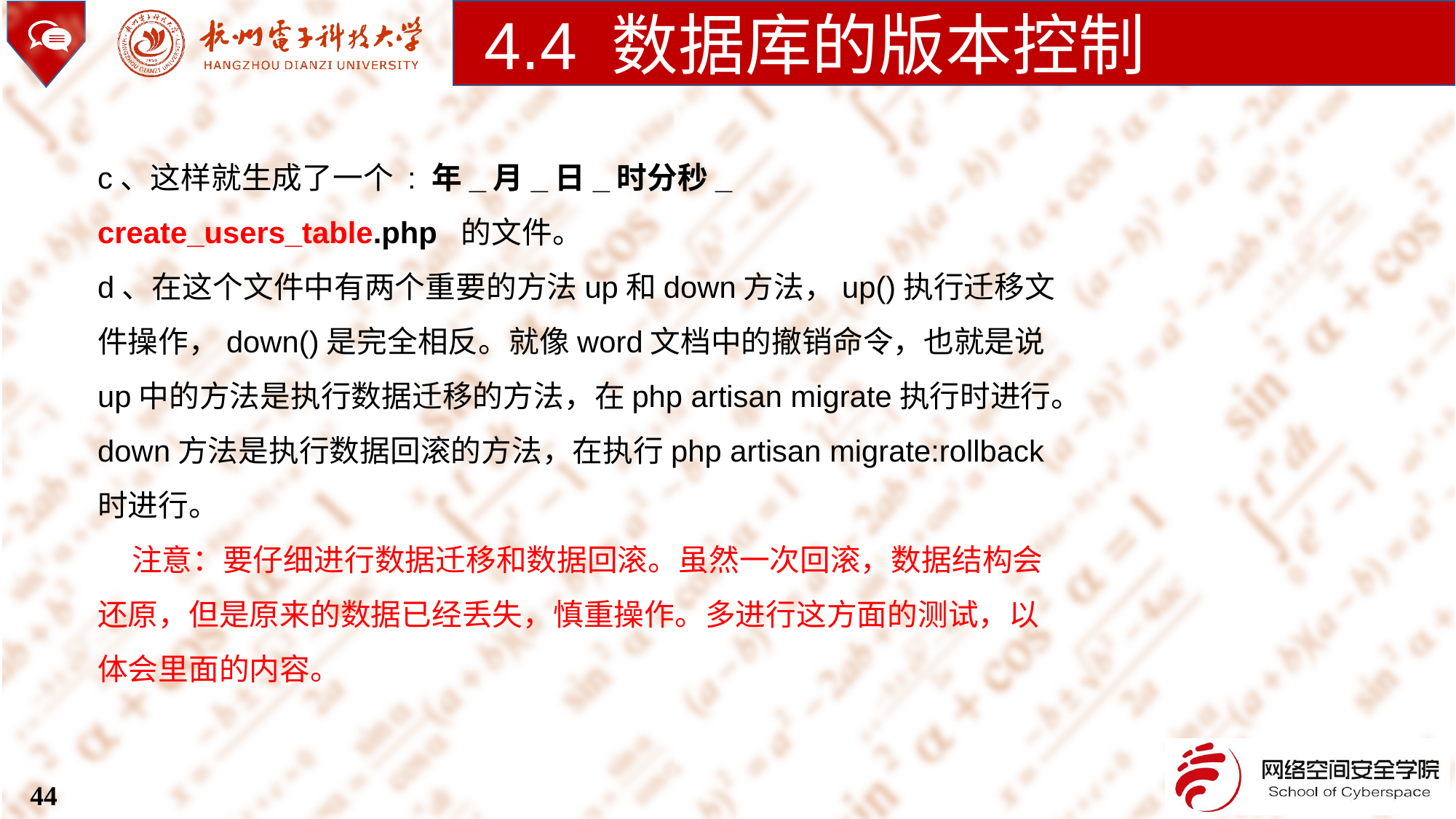

4.4 数据库的版本控制
c、这样就生成了一个 : 年_月_日_时分秒_ create_users_table.php  的文件。
d、在这个文件中有两个重要的方法up和down方法，up()执行迁移文件操作，down()是完全相反。就像word文档中的撤销命令，也就是说up中的方法是执行数据迁移的方法，在php artisan migrate执行时进行。
down方法是执行数据回滚的方法，在执行php artisan migrate:rollback时进行。
    注意：要仔细进行数据迁移和数据回滚。虽然一次回滚，数据结构会还原，但是原来的数据已经丢失，慎重操作。多进行这方面的测试，以体会里面的内容。

44